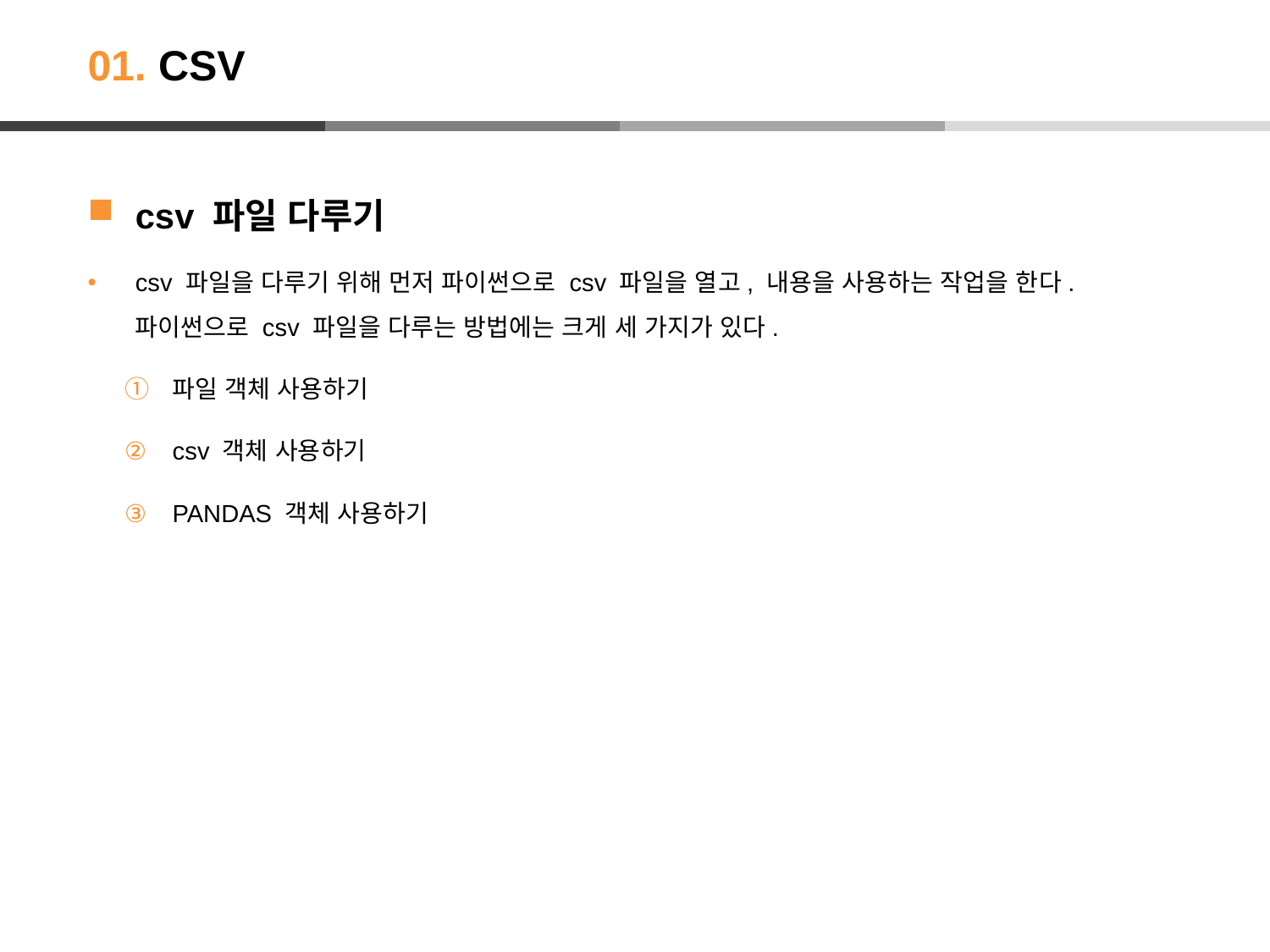

# 01. CSV
csv 파일 다루기
csv 파일을 다루기 위해 먼저 파이썬으로 csv 파일을 열고, 내용을 사용하는 작업을 한다. 파이썬으로 csv 파일을 다루는 방법에는 크게 세 가지가 있다.
파일 객체 사용하기
csv 객체 사용하기
PANDAS 객체 사용하기